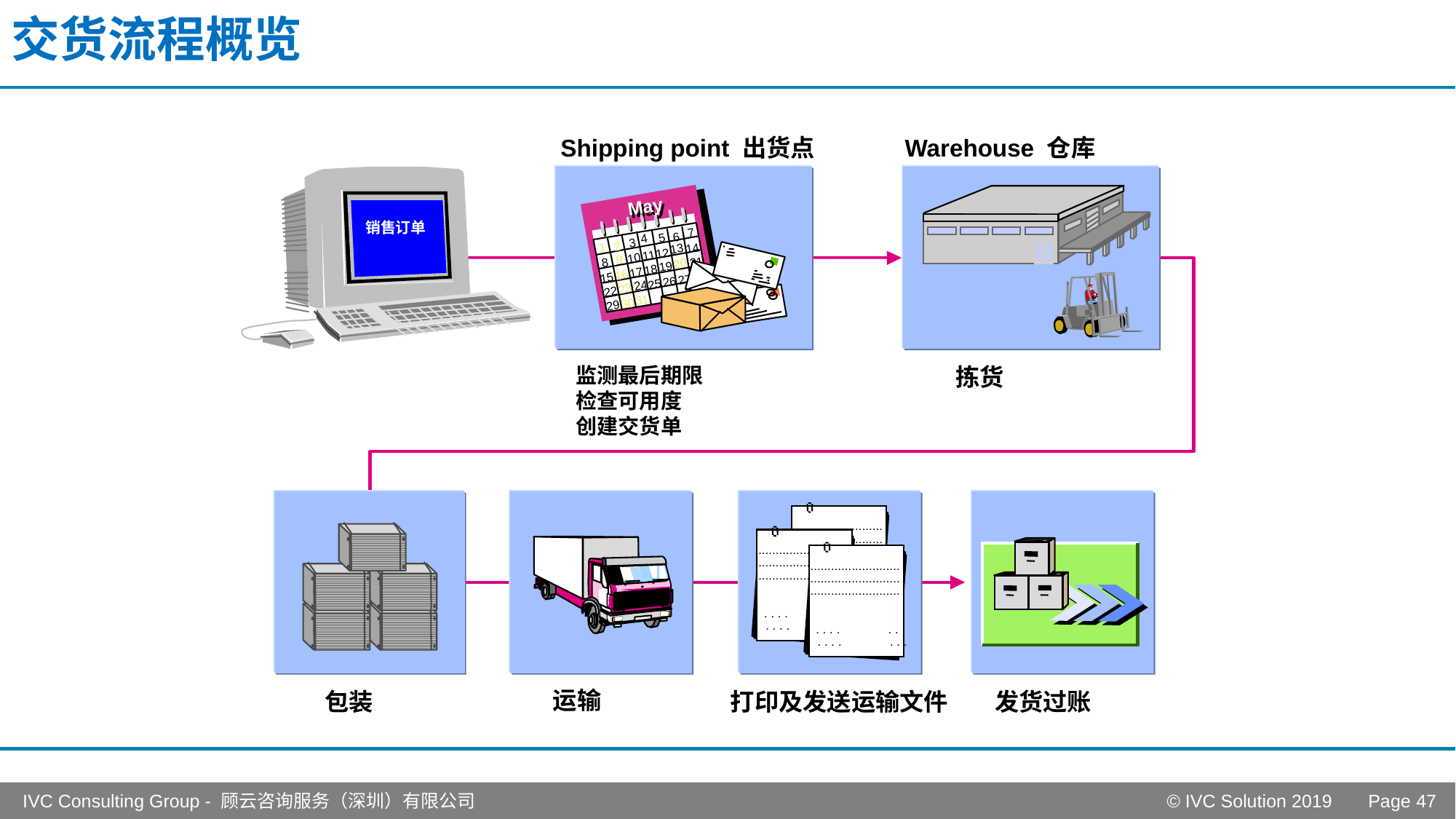

# 交货流程概览

Shipping point 出货点
Warehouse 仓库

May
May

  7

   6

   5
   4

   3

   2
13
   14
   1

   12
   11

   10

   9

   21
   8
 20

   19

   18

   17
   16
   28
   15

   27

   26

   25

   24

   23

   22

  31
   30

   29

销售订单

监测最后期限
拣货
检查可用度
创建交货单

 ..........................
 ..........................
 ..........................
 . . . .              . . .
 . . . .              . . .

 ..........................
 ..........................
 ..........................
 . . . .              . . .
 . . . .              . . .

 ..........................
 ..........................
 ..........................
 . . . .              . . .
 . . . .              . . .

运输
包装
打印及发送运输文件
发货过账